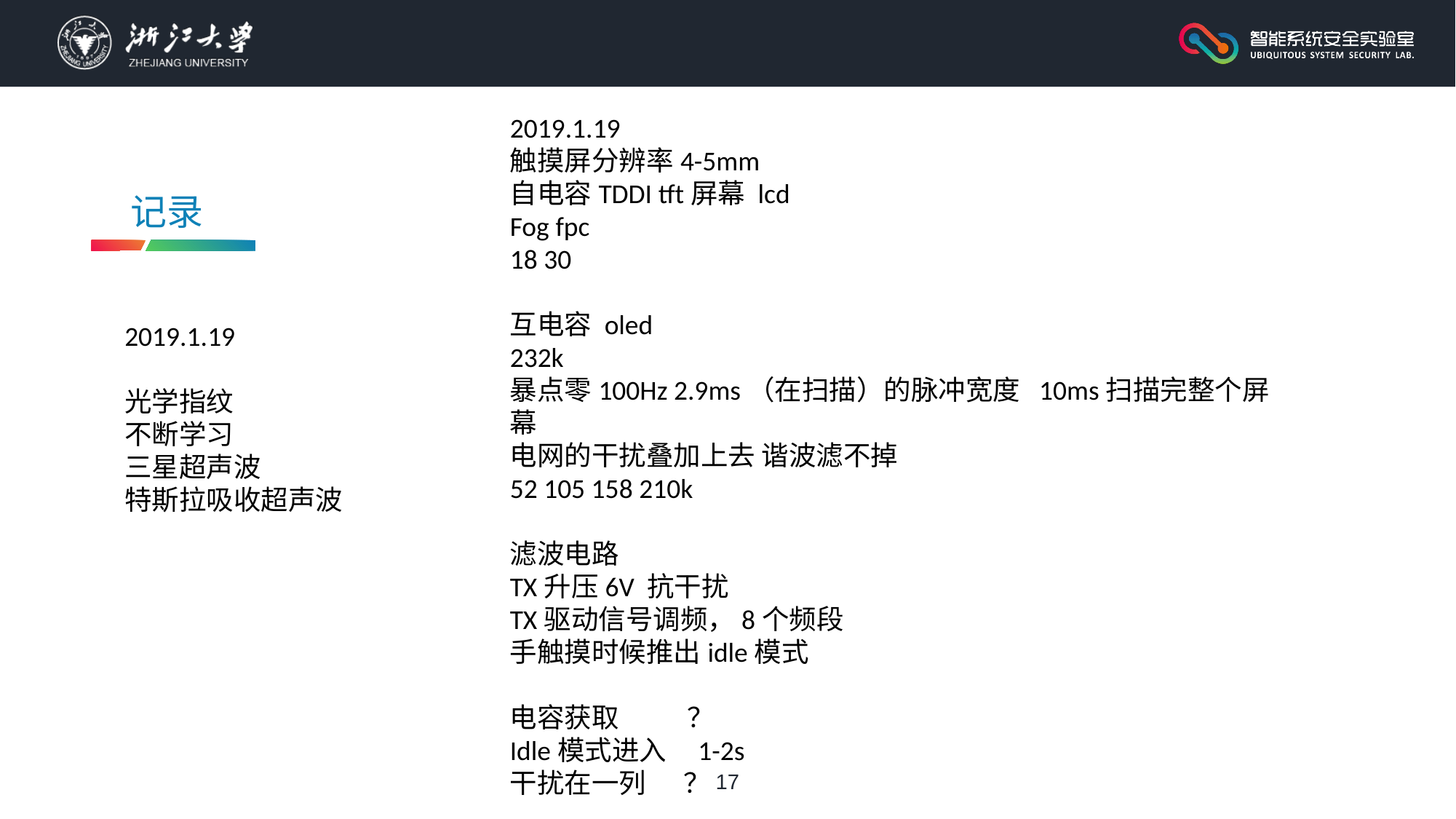

2019.1.19
触摸屏分辨率4-5mm
自电容TDDI tft屏幕 lcd
Fog fpc
18 30

互电容 oled
232k
暴点零100Hz 2.9ms（在扫描）的脉冲宽度  10ms扫描完整个屏幕
电网的干扰叠加上去 谐波滤不掉
52 105 158 210k

滤波电路
TX升压6V 抗干扰
TX驱动信号调频，8个频段
手触摸时候推出idle模式

电容获取           ？
Idle模式进入    1-2s
干扰在一列      ？

电极可能菱形

手指在屏幕上起到放大干扰作用

模拟电网干扰源
信号发生器白噪声 手触摸可能会有现象

频率漂移少
Tx电压大小比较稳定的
信号发生器的输入正接地
日光灯几厘米
记录
2019.1.19

光学指纹
不断学习
三星超声波
特斯拉吸收超声波